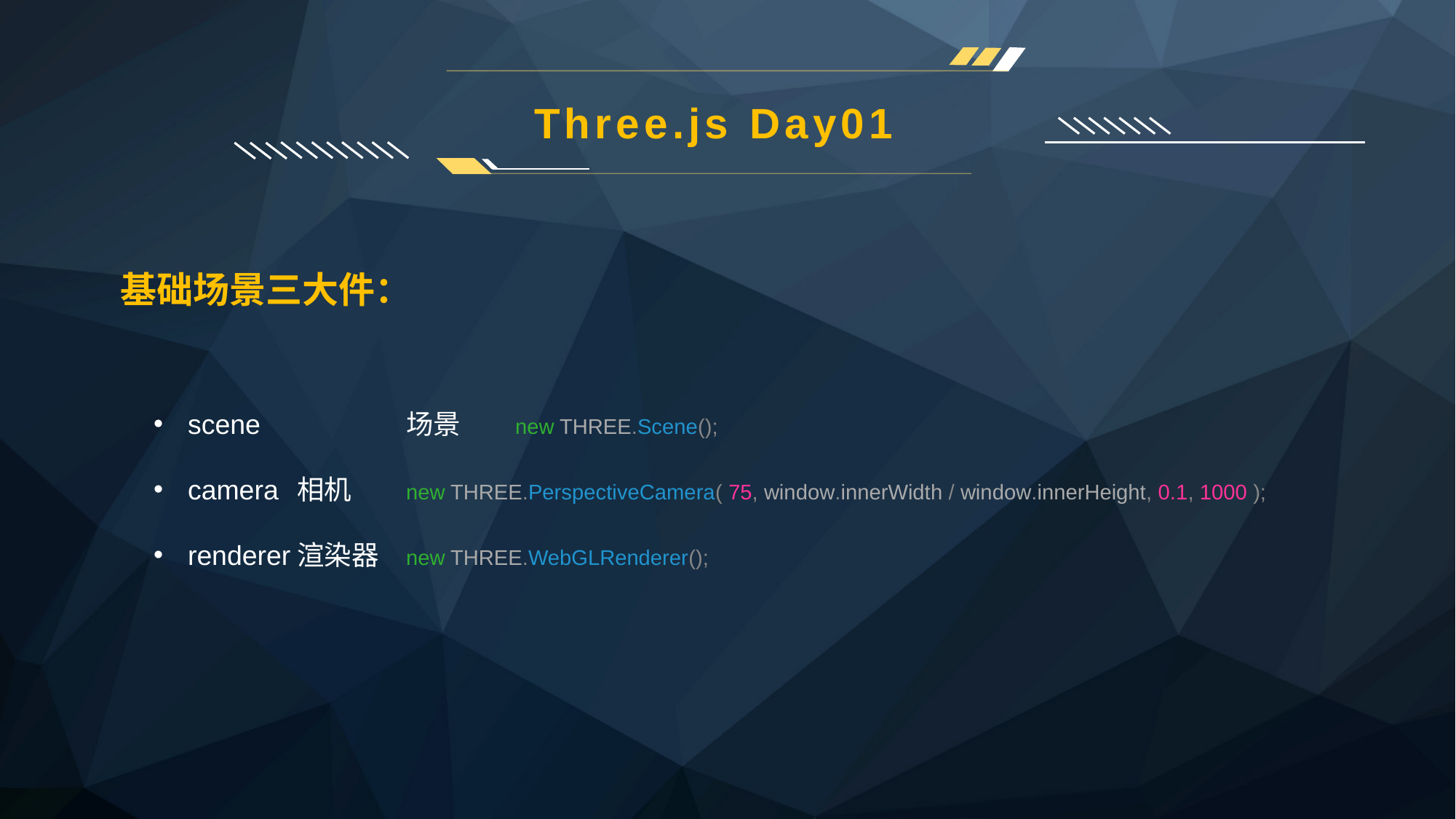

Three.js Day01

基础场景三大件：
scene		场景	new THREE.Scene();
camera	相机	new THREE.PerspectiveCamera( 75, window.innerWidth / window.innerHeight, 0.1, 1000 );
renderer	渲染器	new THREE.WebGLRenderer();